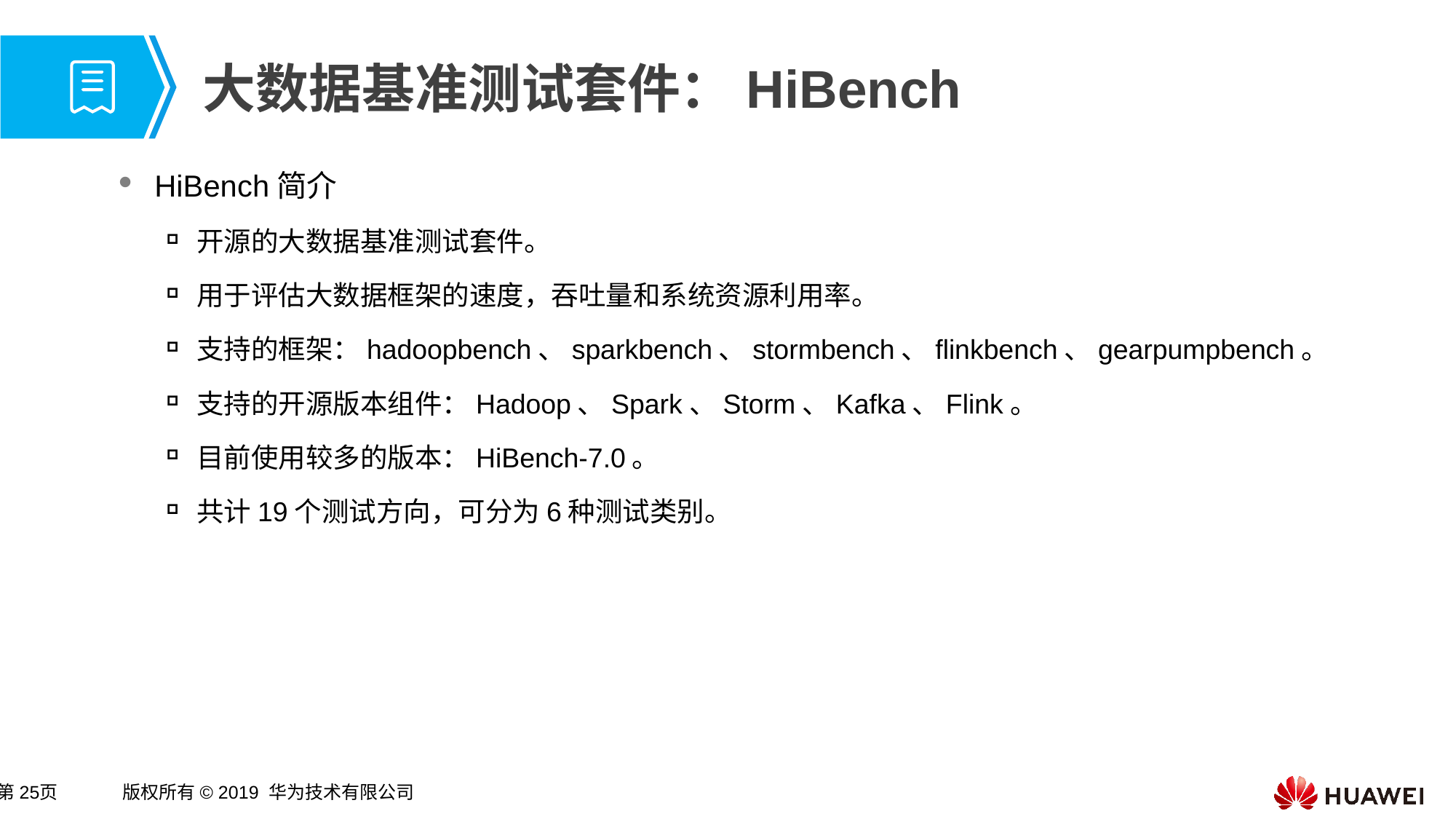

# 大数据基准测试套件：HiBench
HiBench简介
开源的大数据基准测试套件。
用于评估大数据框架的速度，吞吐量和系统资源利用率。
支持的框架：hadoopbench、sparkbench、stormbench、flinkbench、gearpumpbench。
支持的开源版本组件：Hadoop、Spark、Storm、Kafka、Flink。
目前使用较多的版本：HiBench-7.0。
共计19个测试方向，可分为6种测试类别。